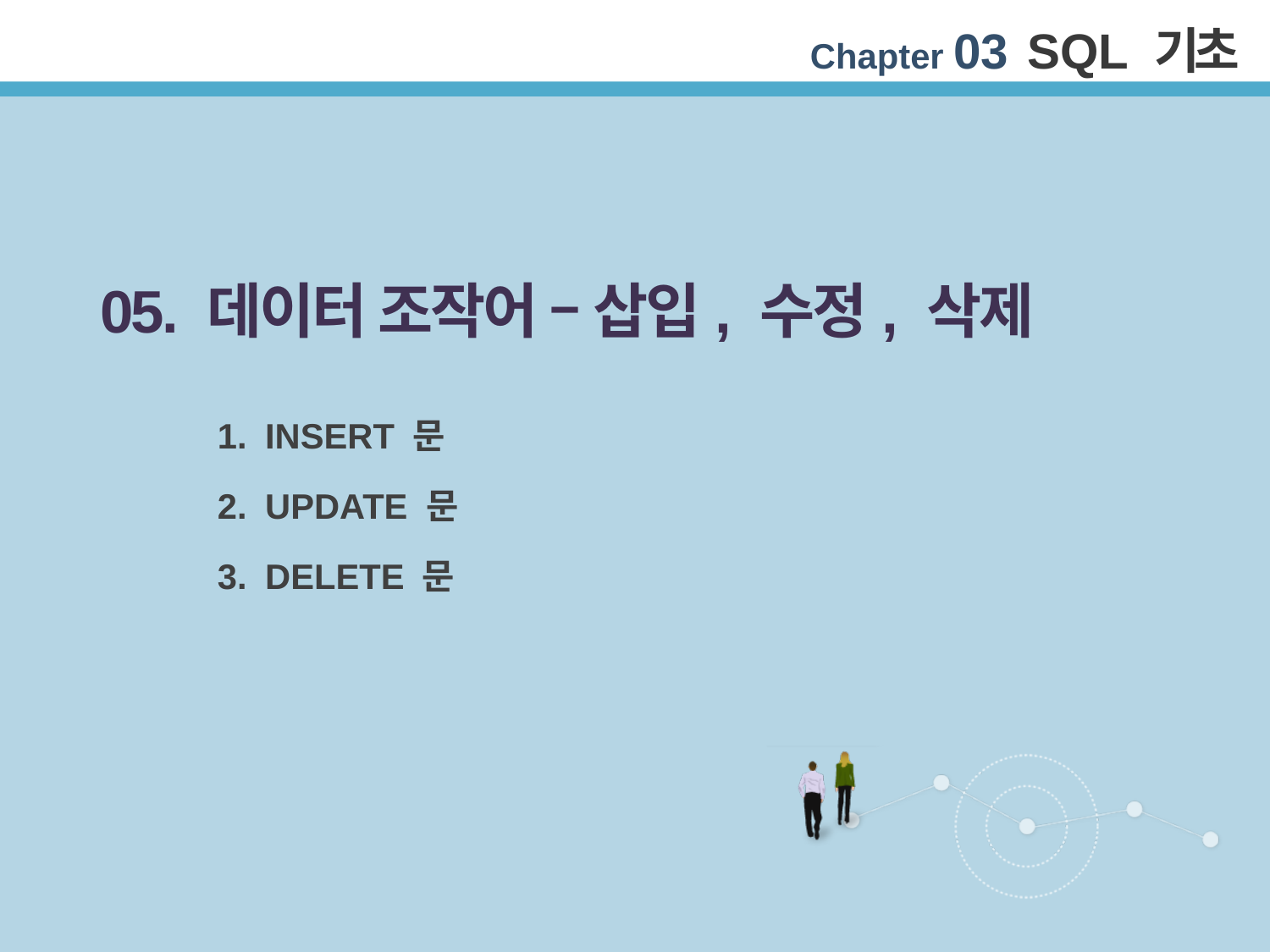

05. 데이터 조작어 – 삽입, 수정, 삭제
INSERT 문
UPDATE 문
DELETE 문